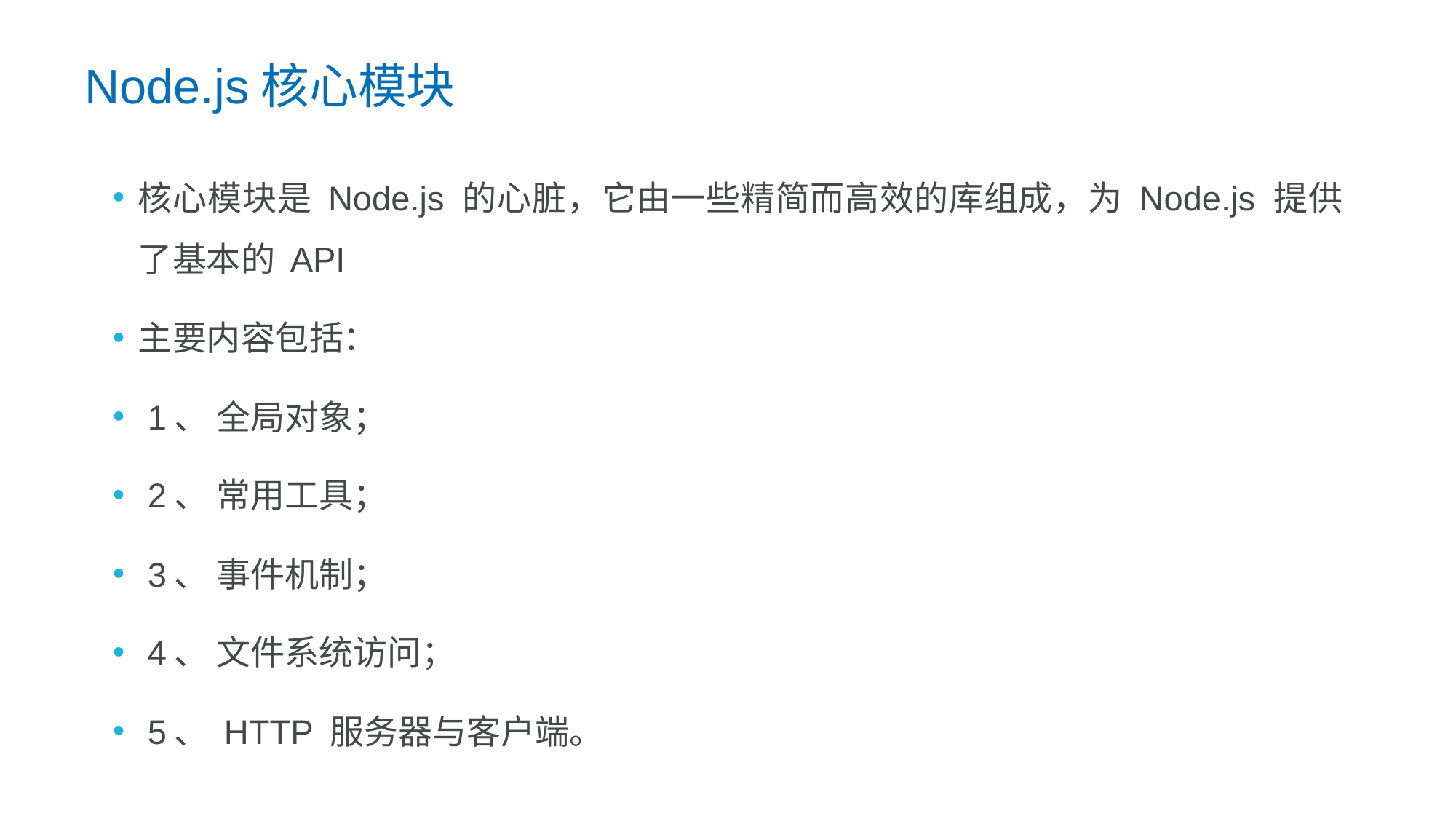

Node.js核心模块
核心模块是 Node.js 的心脏，它由一些精简而高效的库组成，为 Node.js 提供了基本的 API
主要内容包括：
 1、 全局对象；
 2、 常用工具；
 3、 事件机制；
 4、 文件系统访问；
 5、 HTTP 服务器与客户端。